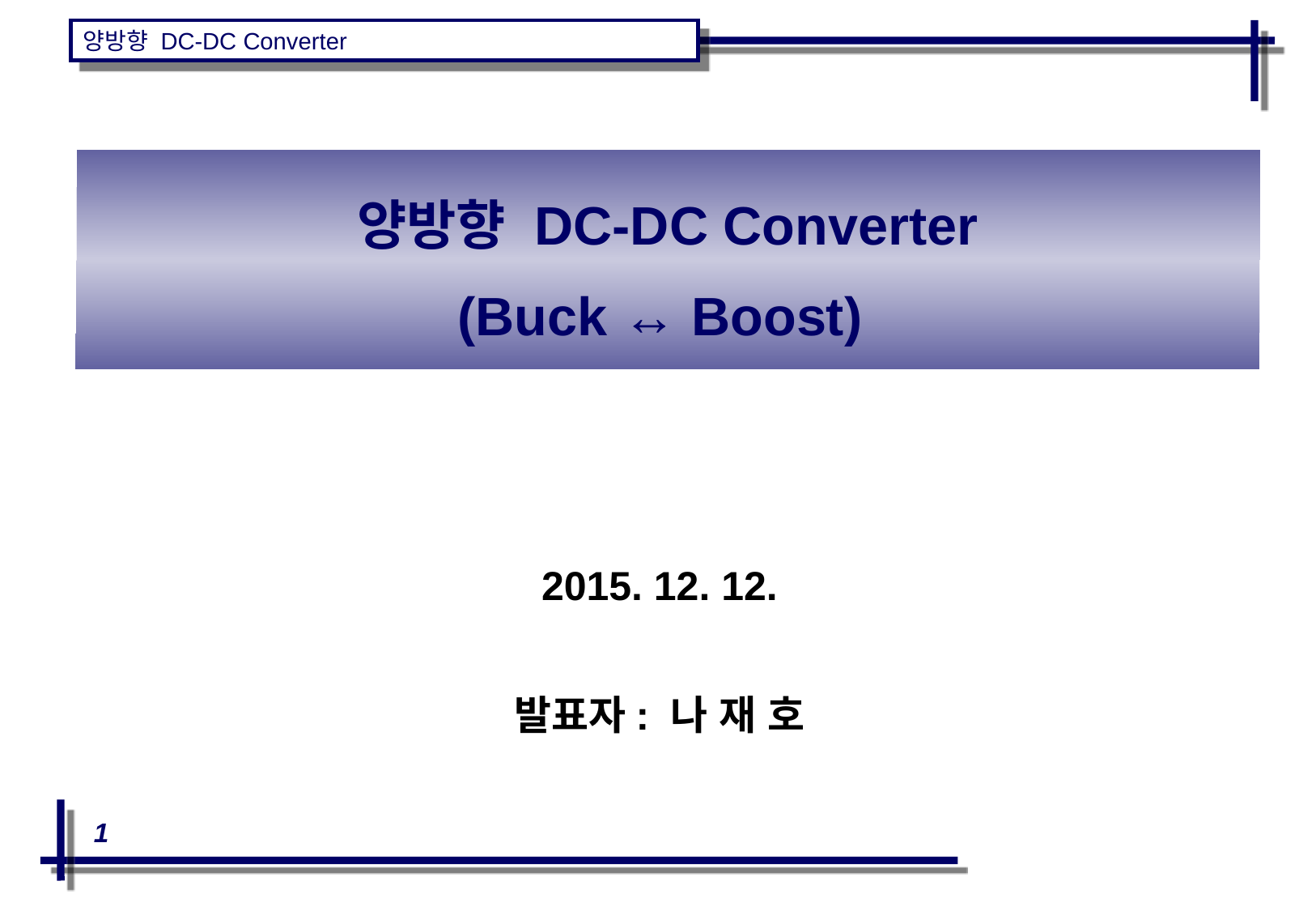

양방향 DC-DC Converter
(Buck ↔ Boost)
2015. 12. 12.

발표자: 나 재 호
1